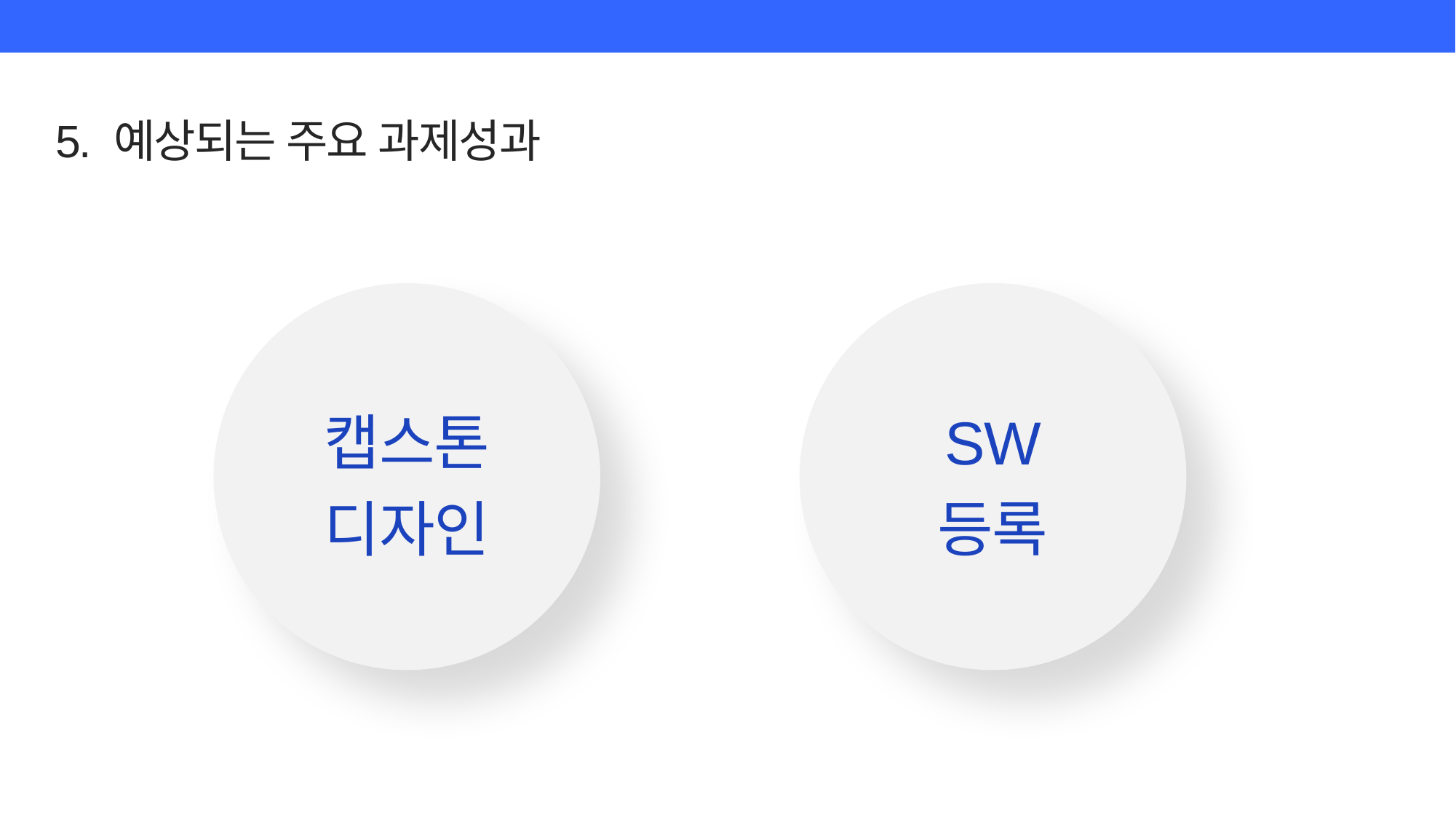

5. 예상되는 주요 과제성과
캡스톤
디자인
SW
등록